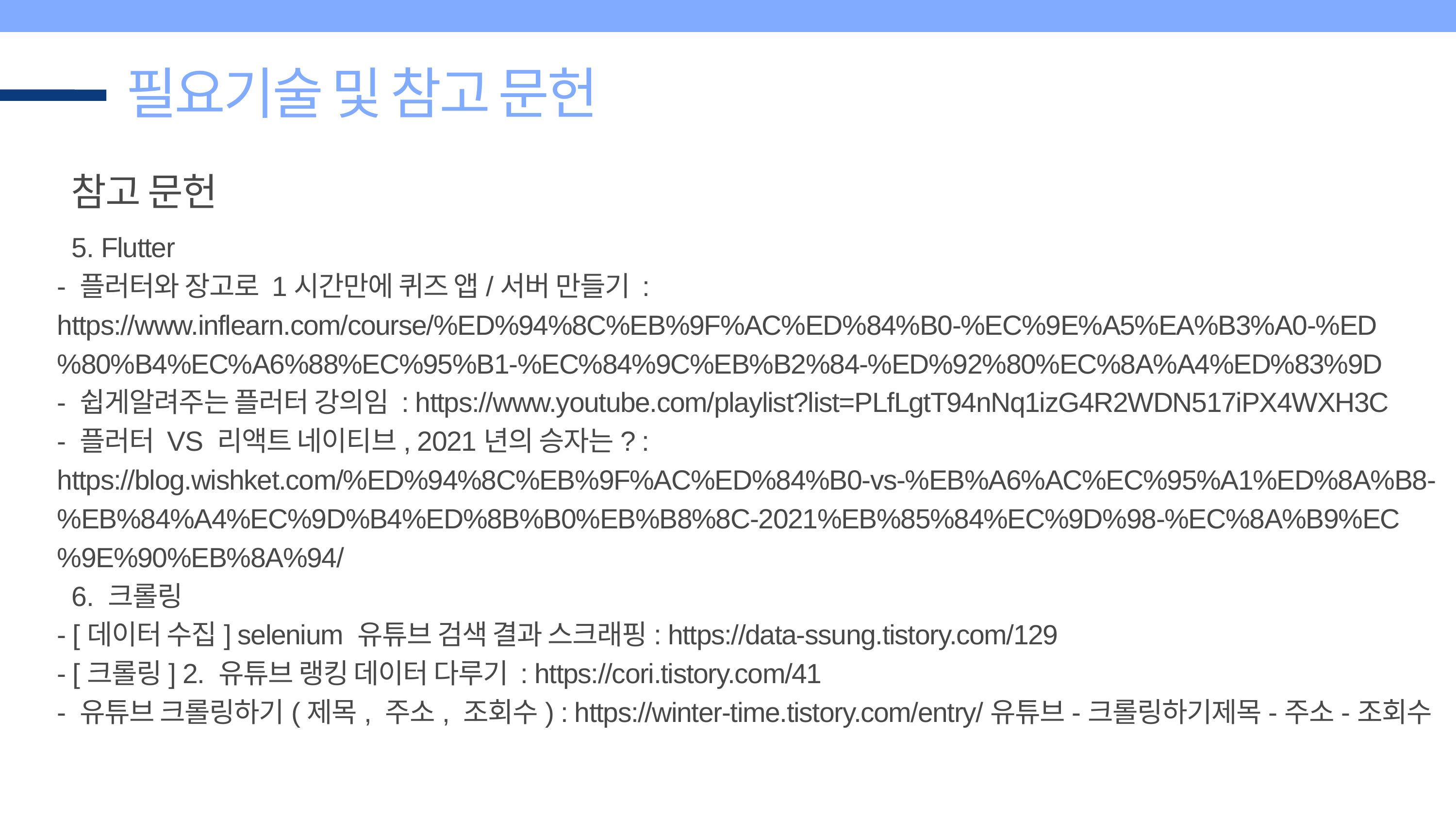

필요기술 및 참고 문헌

 참고 문헌

  5. Flutter
- 플러터와 장고로 1시간만에 퀴즈 앱/서버 만들기 :
https://www.inflearn.com/course/%ED%94%8C%EB%9F%AC%ED%84%B0-%EC%9E%A5%EA%B3%A0-%ED%80%B4%EC%A6%88%EC%95%B1-%EC%84%9C%EB%B2%84-%ED%92%80%EC%8A%A4%ED%83%9D
- 쉽게알려주는 플러터 강의임 : https://www.youtube.com/playlist?list=PLfLgtT94nNq1izG4R2WDN517iPX4WXH3C
- 플러터 VS 리액트 네이티브, 2021년의 승자는? :
https://blog.wishket.com/%ED%94%8C%EB%9F%AC%ED%84%B0-vs-%EB%A6%AC%EC%95%A1%ED%8A%B8-%EB%84%A4%EC%9D%B4%ED%8B%B0%EB%B8%8C-2021%EB%85%84%EC%9D%98-%EC%8A%B9%EC%9E%90%EB%8A%94/
  6. 크롤링
- [데이터 수집] selenium 유튜브 검색 결과 스크래핑: https://data-ssung.tistory.com/129
- [크롤링] 2. 유튜브 랭킹 데이터 다루기 : https://cori.tistory.com/41
- 유튜브 크롤링하기(제목, 주소, 조회수) : https://winter-time.tistory.com/entry/유튜브-크롤링하기제목-주소-조회수